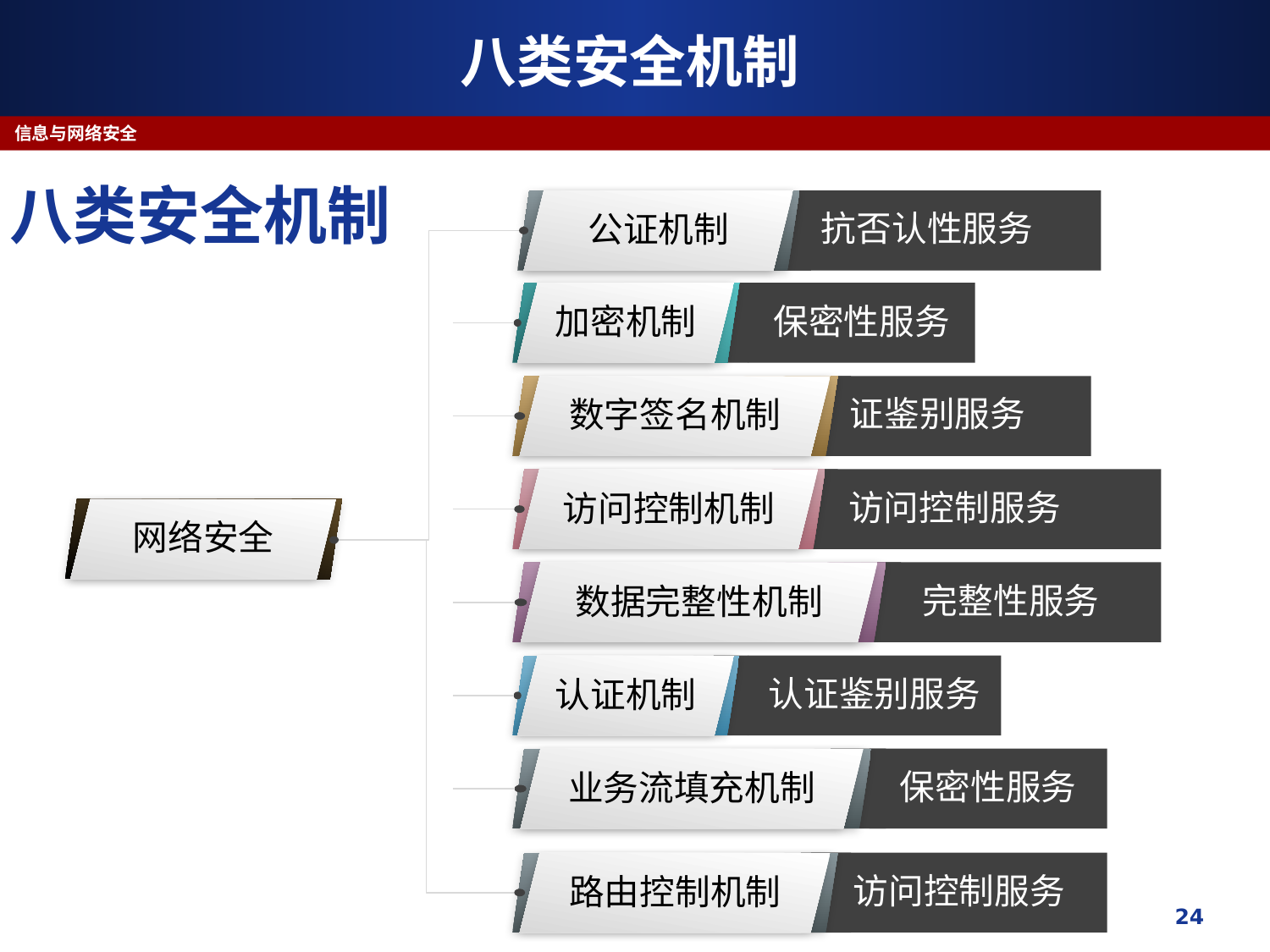

# 八类安全机制
信息与网络安全
八类安全机制

公证机制

抗否认性服务

加密机制

保密性服务

数字签名机制

认证鉴别服务

访问控制机制

访问控制服务
网络安全

数据完整性机制

完整性服务

认证机制

认证鉴别服务

业务流填充机制

保密性服务

路由控制机制

访问控制服务
24